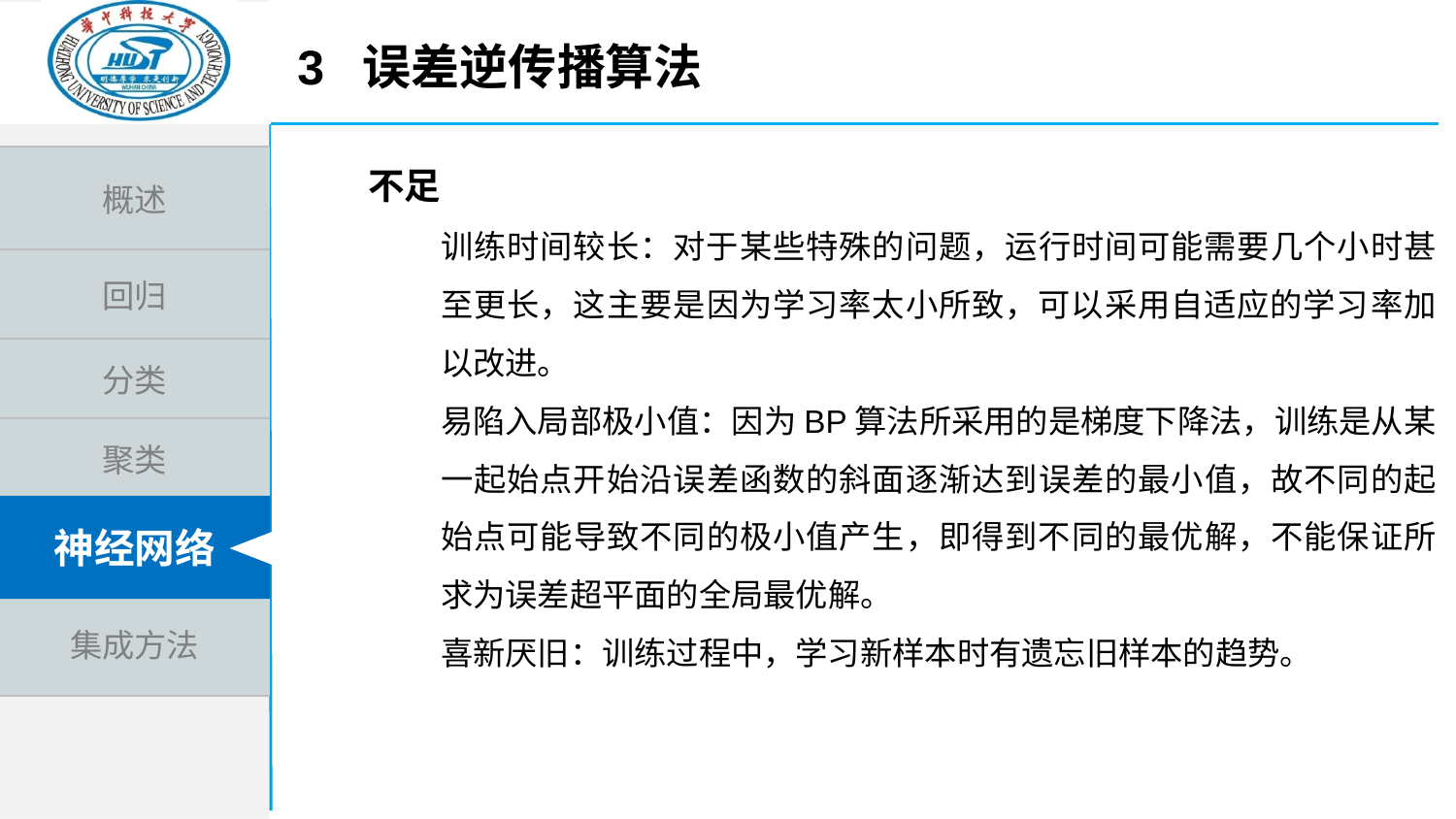

3  误差逆传播算法
不足
训练时间较长：对于某些特殊的问题，运行时间可能需要几个小时甚至更长，这主要是因为学习率太小所致，可以采用自适应的学习率加以改进。
易陷入局部极小值：因为BP算法所采用的是梯度下降法，训练是从某一起始点开始沿误差函数的斜面逐渐达到误差的最小值，故不同的起始点可能导致不同的极小值产生，即得到不同的最优解，不能保证所求为误差超平面的全局最优解。
喜新厌旧：训练过程中，学习新样本时有遗忘旧样本的趋势。